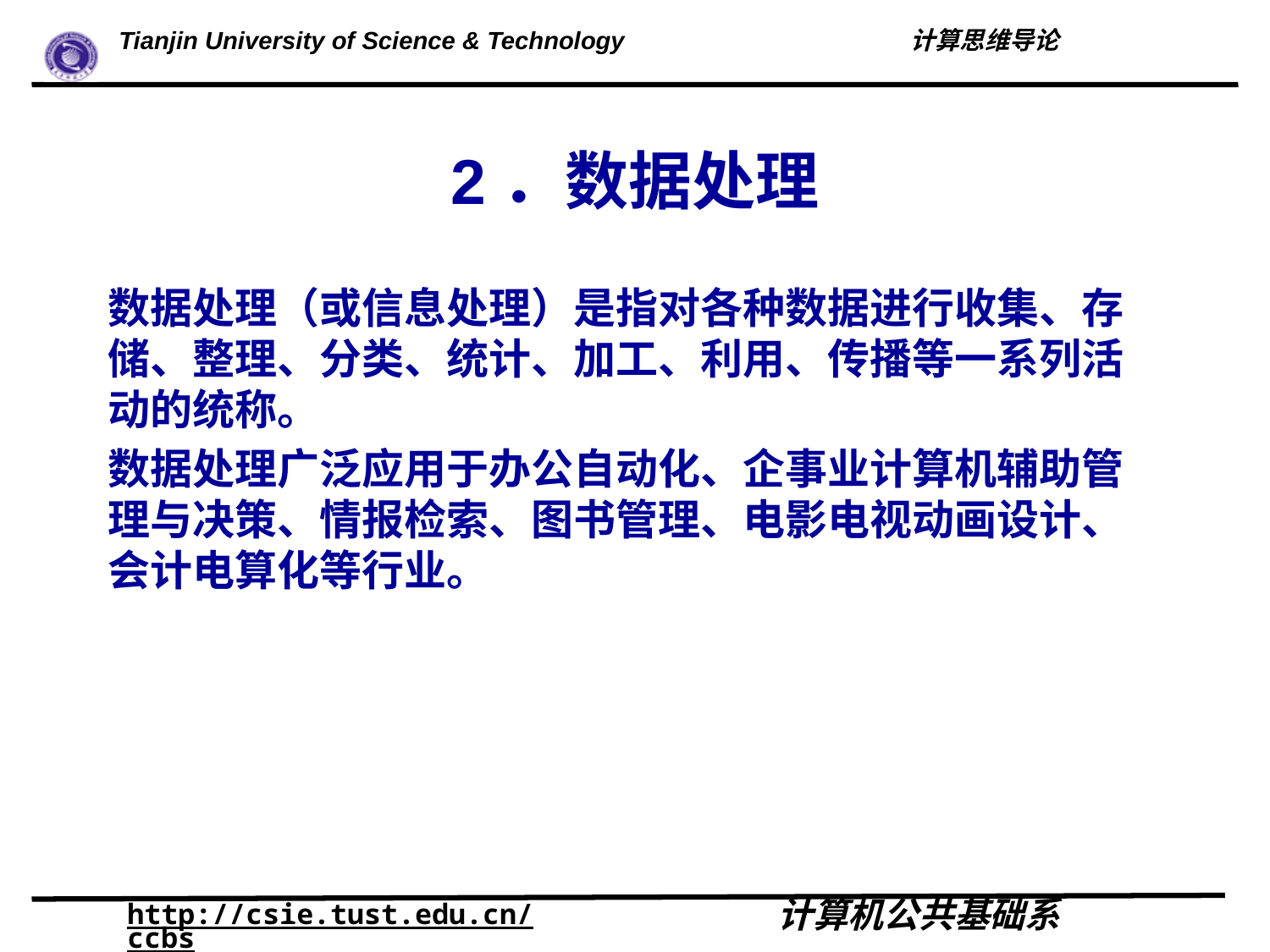

# 2．数据处理
数据处理（或信息处理）是指对各种数据进行收集、存储、整理、分类、统计、加工、利用、传播等一系列活动的统称。
数据处理广泛应用于办公自动化、企事业计算机辅助管理与决策、情报检索、图书管理、电影电视动画设计、会计电算化等行业。